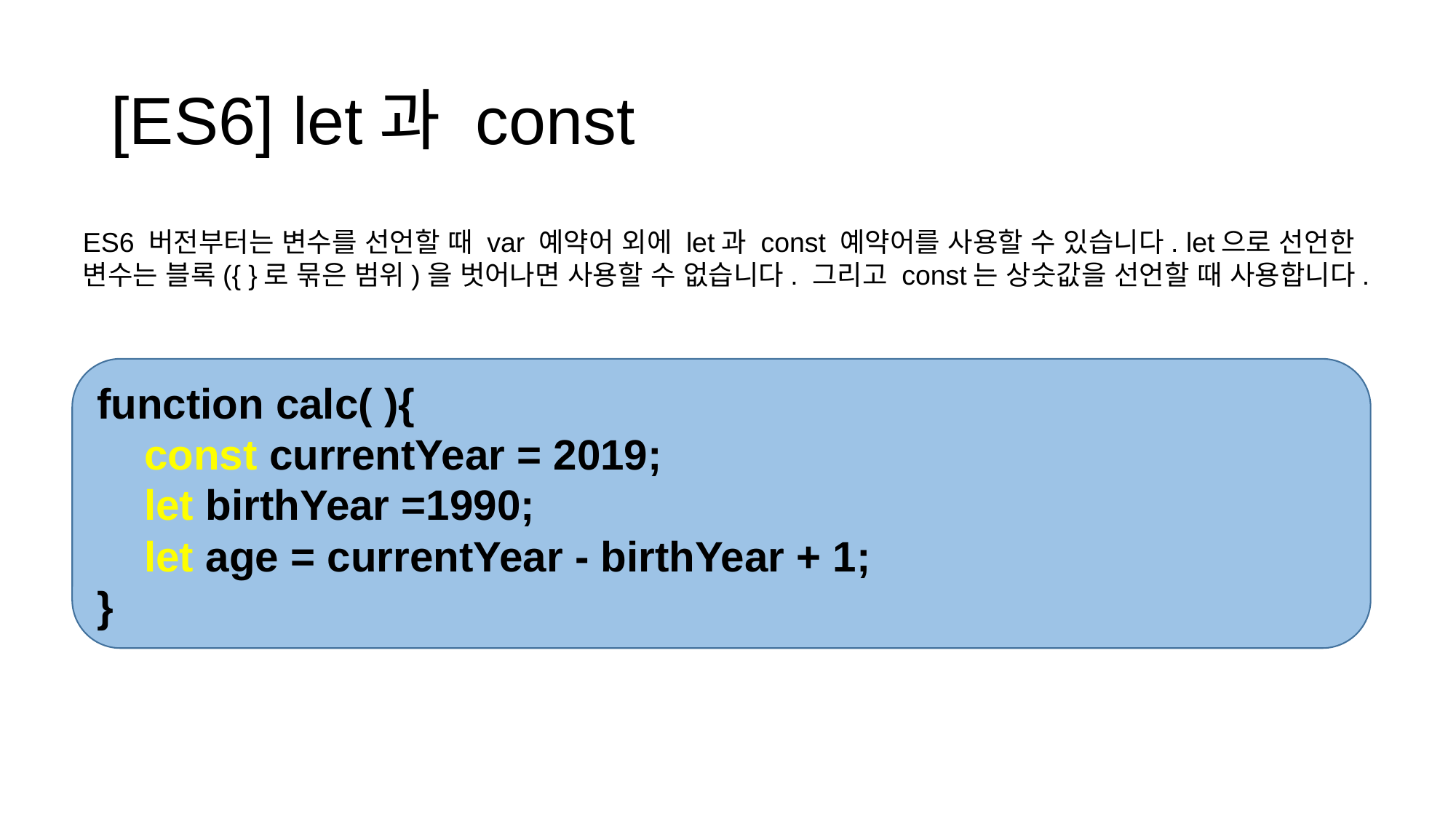

# [ES6] let과 const
ES6 버전부터는 변수를 선언할 때 var 예약어 외에 let과 const 예약어를 사용할 수 있습니다. let으로 선언한 변수는 블록({ }로 묶은 범위)을 벗어나면 사용할 수 없습니다. 그리고 const는 상숫값을 선언할 때 사용합니다.
function calc( ){
    const currentYear = 2019;
    let birthYear =1990;
    let age = currentYear - birthYear + 1;
}